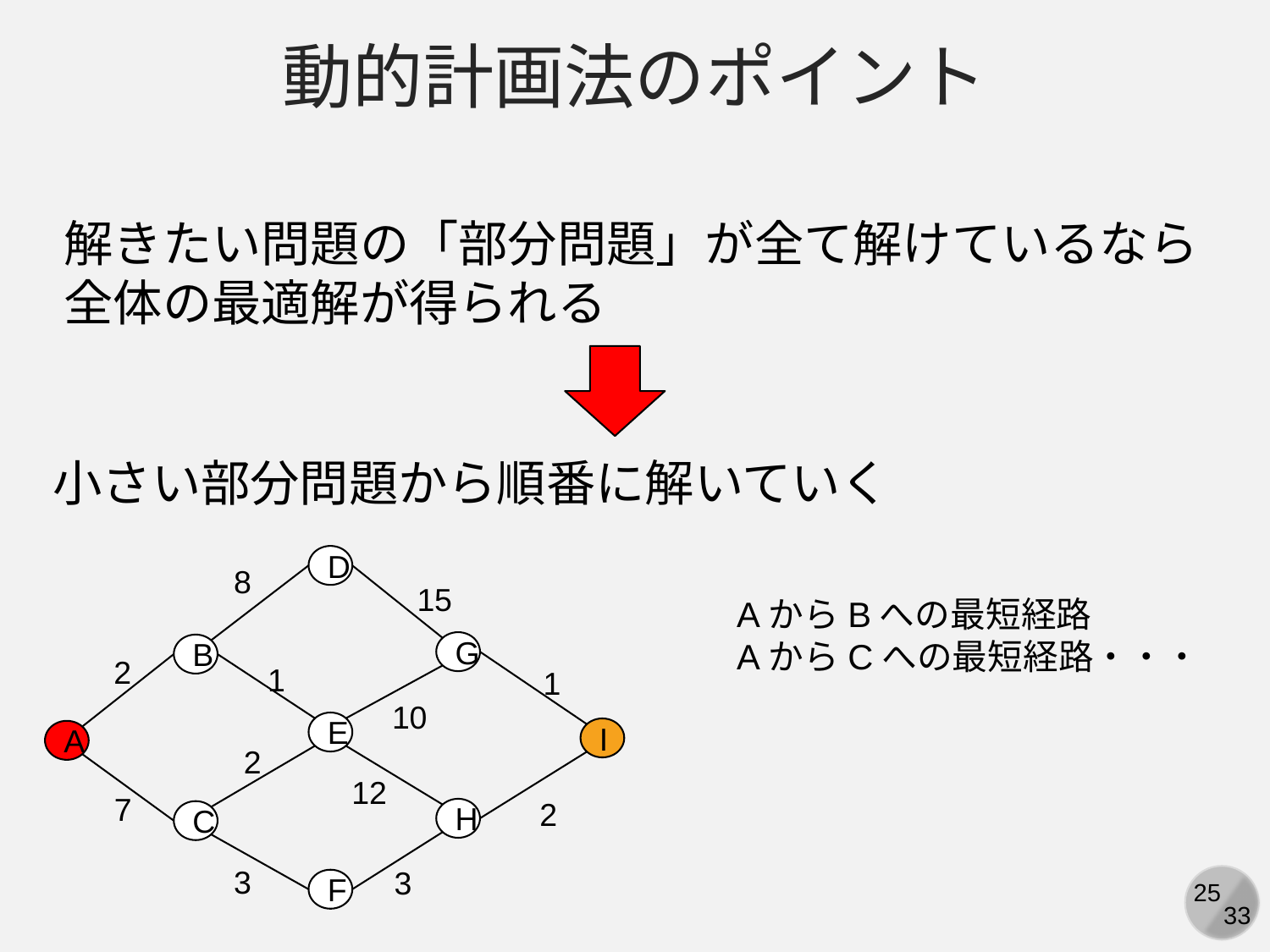

動的計画法のポイント
解きたい問題の「部分問題」が全て解けているなら
全体の最適解が得られる

小さい部分問題から順番に解いていく
D
8
15
G
B
2
1
1
10
E
I
A
2
12
7
2
H
C
3
3
F
AからBへの最短経路
AからCへの最短経路・・・